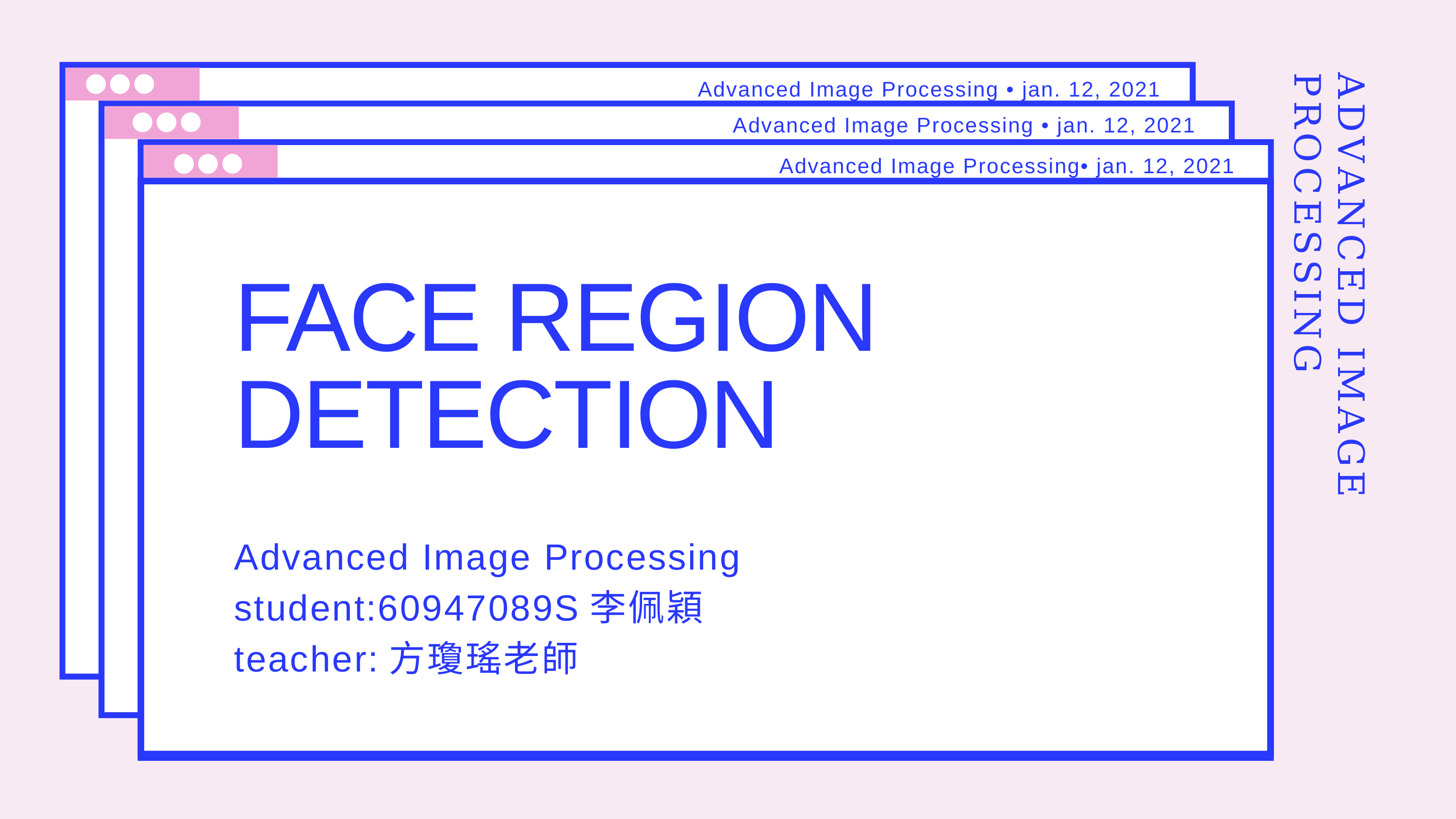

Advanced Image Processing • jan. 12, 2021

Advanced Image Processing • jan. 12, 2021

Advanced Image Processing• jan. 12, 2021

FACE REGION DETECTION
Advanced Image Processing
student:60947089S李佩穎
teacher:方瓊瑤老師
ADVANCED IMAGE PROCESSING